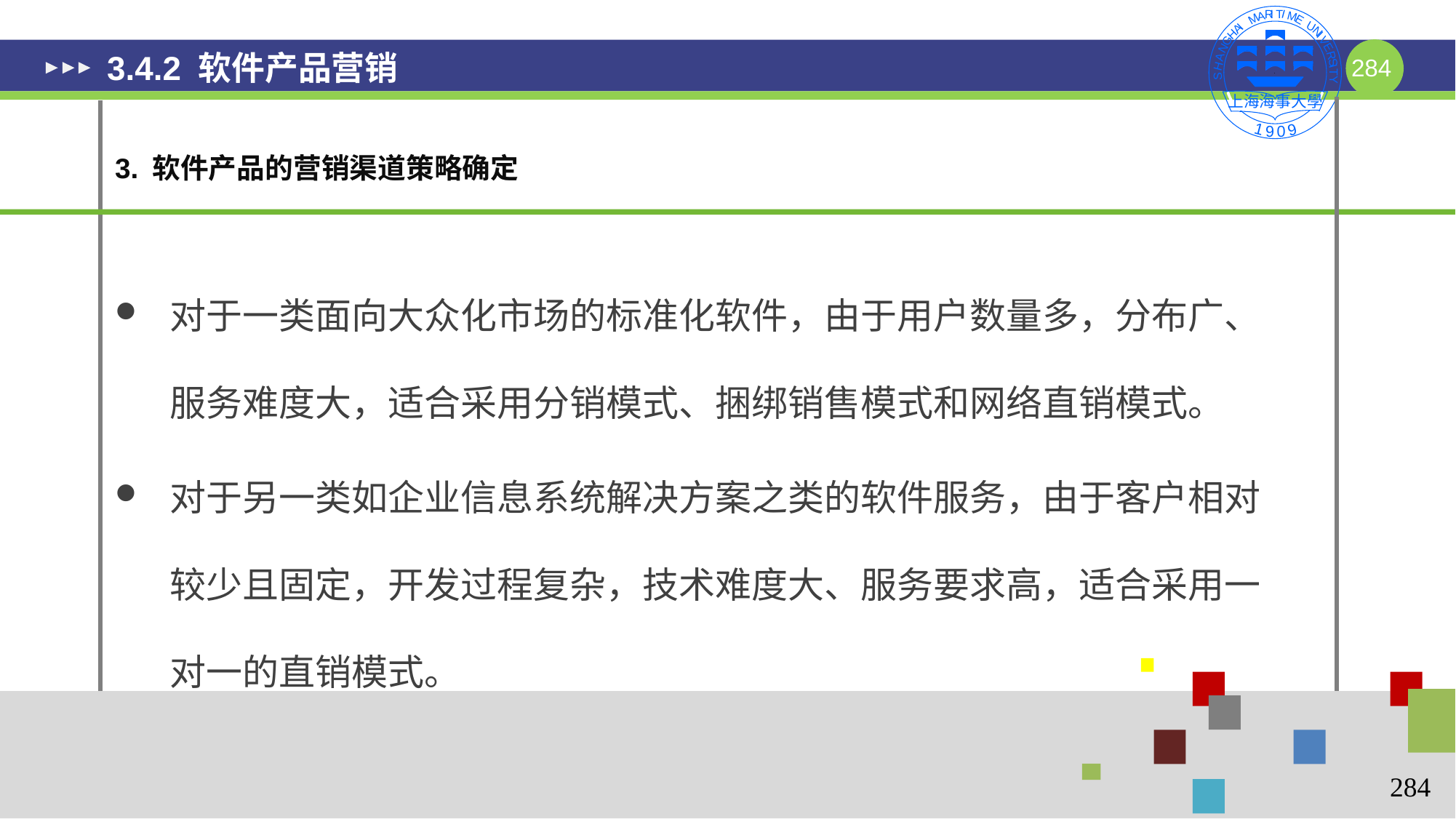

# 3.4.2 软件产品营销
3. 软件产品的营销渠道策略确定

对于一类面向大众化市场的标准化软件，由于用户数量多，分布广、服务难度大，适合采用分销模式、捆绑销售模式和网络直销模式。
对于另一类如企业信息系统解决方案之类的软件服务，由于客户相对较少且固定，开发过程复杂，技术难度大、服务要求高，适合采用一对一的直销模式。

284
284